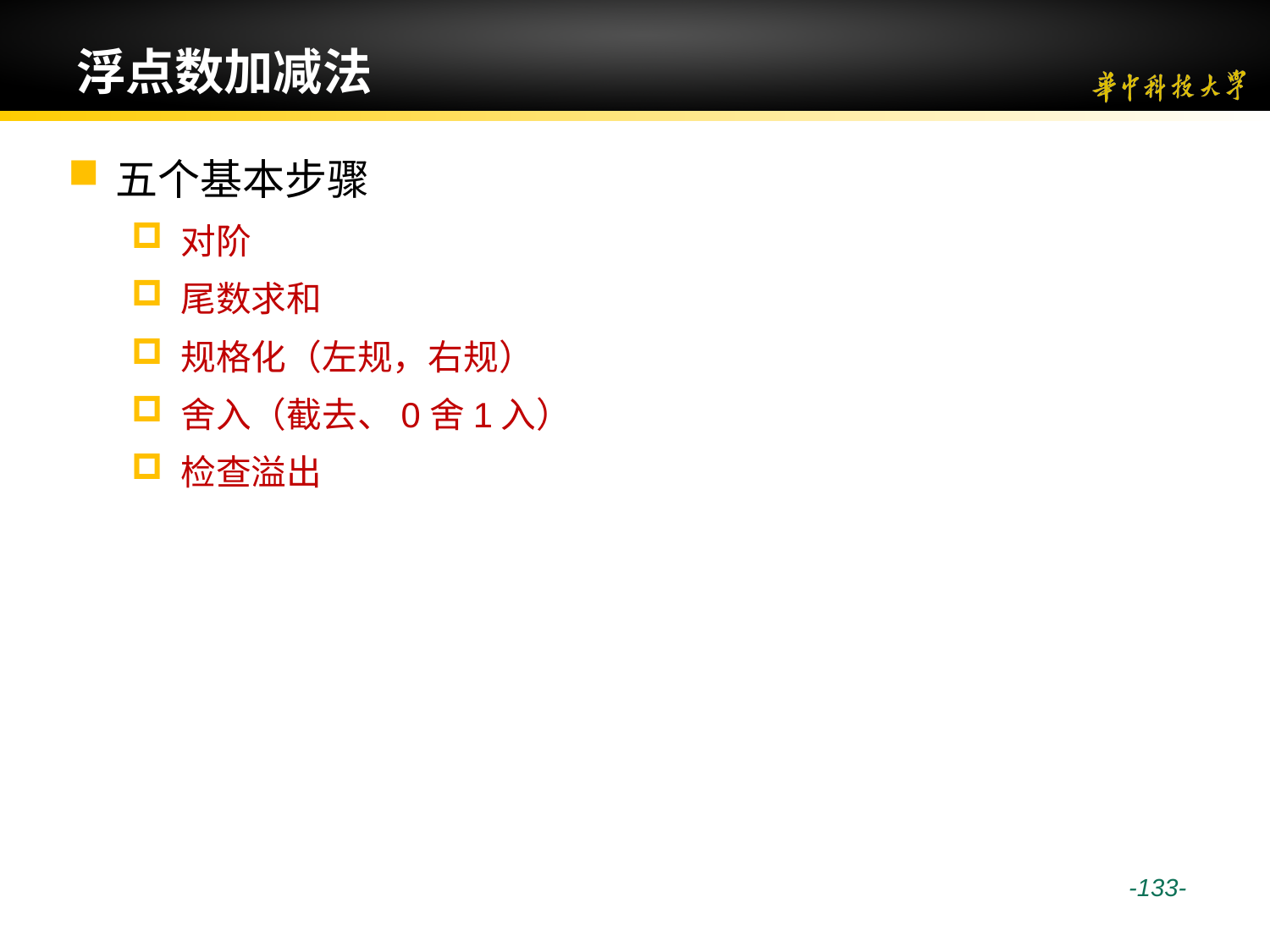

# 浮点数加减法
五个基本步骤
对阶
尾数求和
规格化（左规，右规）
舍入（截去、0舍1入）
检查溢出

 -133-